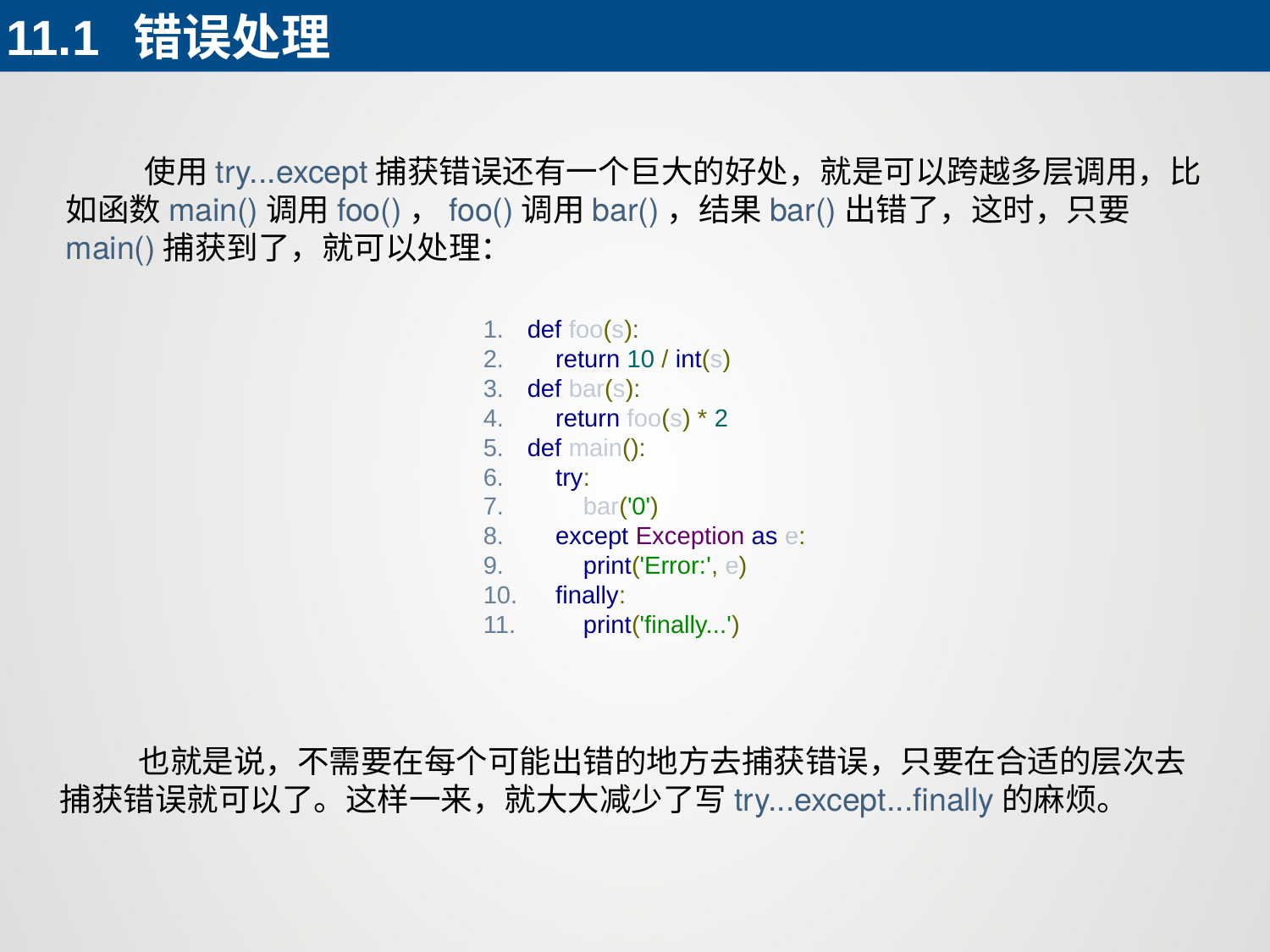

11.1	错误处理
        使用try...except捕获错误还有一个巨大的好处，就是可以跨越多层调用，比如函数main()调用foo()，foo()调用bar()，结果bar()出错了，这时，只要main()捕获到了，就可以处理：
def foo(s):
    return 10 / int(s)
def bar(s):
    return foo(s) * 2
def main():
    try:
        bar('0')
    except Exception as e:
        print('Error:', e)
    finally:
        print('finally...')
        也就是说，不需要在每个可能出错的地方去捕获错误，只要在合适的层次去捕获错误就可以了。这样一来，就大大减少了写try...except...finally的麻烦。